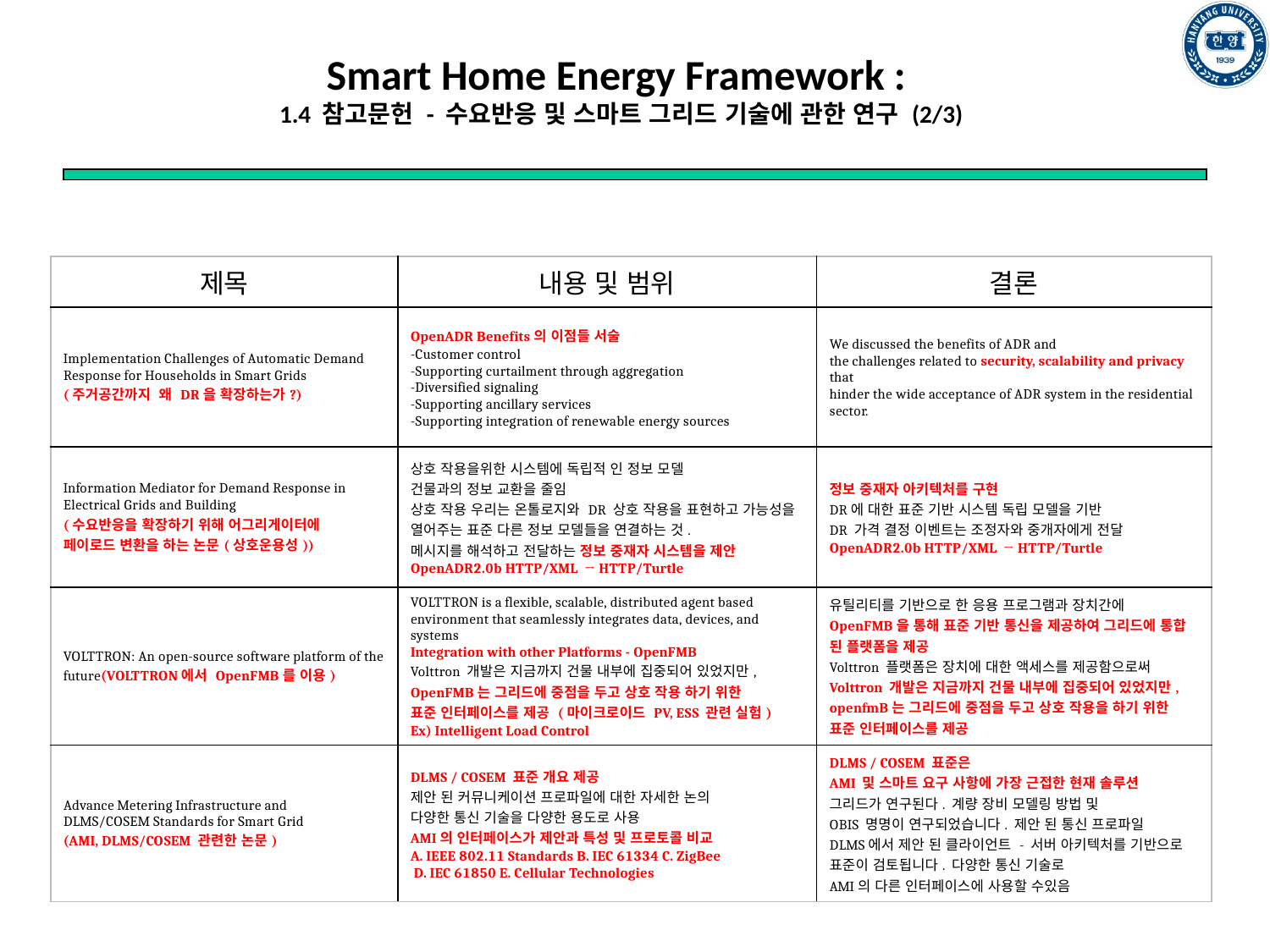

# Smart Home Energy Framework : 1.4 참고문헌 - 수요반응 및 스마트 그리드 기술에 관한 연구 (2/3)
| 제목 | 내용 및 범위 | 결론 |
| --- | --- | --- |
| Implementation Challenges of Automatic Demand Response for Households in Smart Grids (주거공간까지 왜 DR을 확장하는가?) | OpenADR Benefits의 이점들 서술 -Customer control -Supporting curtailment through aggregation -Diversified signaling -Supporting ancillary services -Supporting integration of renewable energy sources | We discussed the benefits of ADR and the challenges related to security, scalability and privacy that hinder the wide acceptance of ADR system in the residential sector. |
| Information Mediator for Demand Response in Electrical Grids and Building (수요반응을 확장하기 위해 어그리게이터에 페이로드 변환을 하는 논문(상호운용성)) | 상호 작용을위한 시스템에 독립적 인 정보 모델 건물과의 정보 교환을 줄임 상호 작용 우리는 온톨로지와 DR 상호 작용을 표현하고 가능성을 열어주는 표준 다른 정보 모델들을 연결하는 것. 메시지를 해석하고 전달하는 정보 중재자 시스템을 제안 OpenADR2.0b HTTP/XML → HTTP/Turtle | 정보 중재자 아키텍처를 구현 DR에 대한 표준 기반 시스템 독립 모델을 기반 DR 가격 결정 이벤트는 조정자와 중개자에게 전달 OpenADR2.0b HTTP/XML → HTTP/Turtle |
| VOLTTRON: An open-source software platform of the future(VOLTTRON에서 OpenFMB를 이용) | VOLTTRON is a flexible, scalable, distributed agent based environment that seamlessly integrates data, devices, and systems Integration with other Platforms - OpenFMB Volttron 개발은 지금까지 건물 내부에 집중되어 있었지만, OpenFMB는 그리드에 중점을 두고 상호 작용 하기 위한 표준 인터페이스를 제공 (마이크로이드 PV, ESS 관련 실험) Ex) Intelligent Load Control | 유틸리티를 기반으로 한 응용 프로그램과 장치간에 OpenFMB을 통해 표준 기반 통신을 제공하여 그리드에 통합 된 플랫폼을 제공 Volttron 플랫폼은 장치에 대한 액세스를 제공함으로써 Volttron 개발은 지금까지 건물 내부에 집중되어 있었지만, openfmB는 그리드에 중점을 두고 상호 작용을 하기 위한 표준 인터페이스를 제공 |
| Advance Metering Infrastructure and DLMS/COSEM Standards for Smart Grid (AMI, DLMS/COSEM 관련한 논문) | DLMS / COSEM 표준 개요 제공 제안 된 커뮤니케이션 프로파일에 대한 자세한 논의 다양한 통신 기술을 다양한 용도로 사용 AMI의 인터페이스가 제안과 특성 및 프로토콜 비교 A. IEEE 802.11 Standards B. IEC 61334 C. ZigBee D. IEC 61850 E. Cellular Technologies | DLMS / COSEM 표준은 AMI 및 스마트 요구 사항에 가장 근접한 현재 솔루션 그리드가 연구된다. 계량 장비 모델링 방법 및 OBIS 명명이 연구되었습니다. 제안 된 통신 프로파일 DLMS에서 제안 된 클라이언트 - 서버 아키텍처를 기반으로 표준이 검토됩니다. 다양한 통신 기술로 AMI의 다른 인터페이스에 사용할 수있음 |